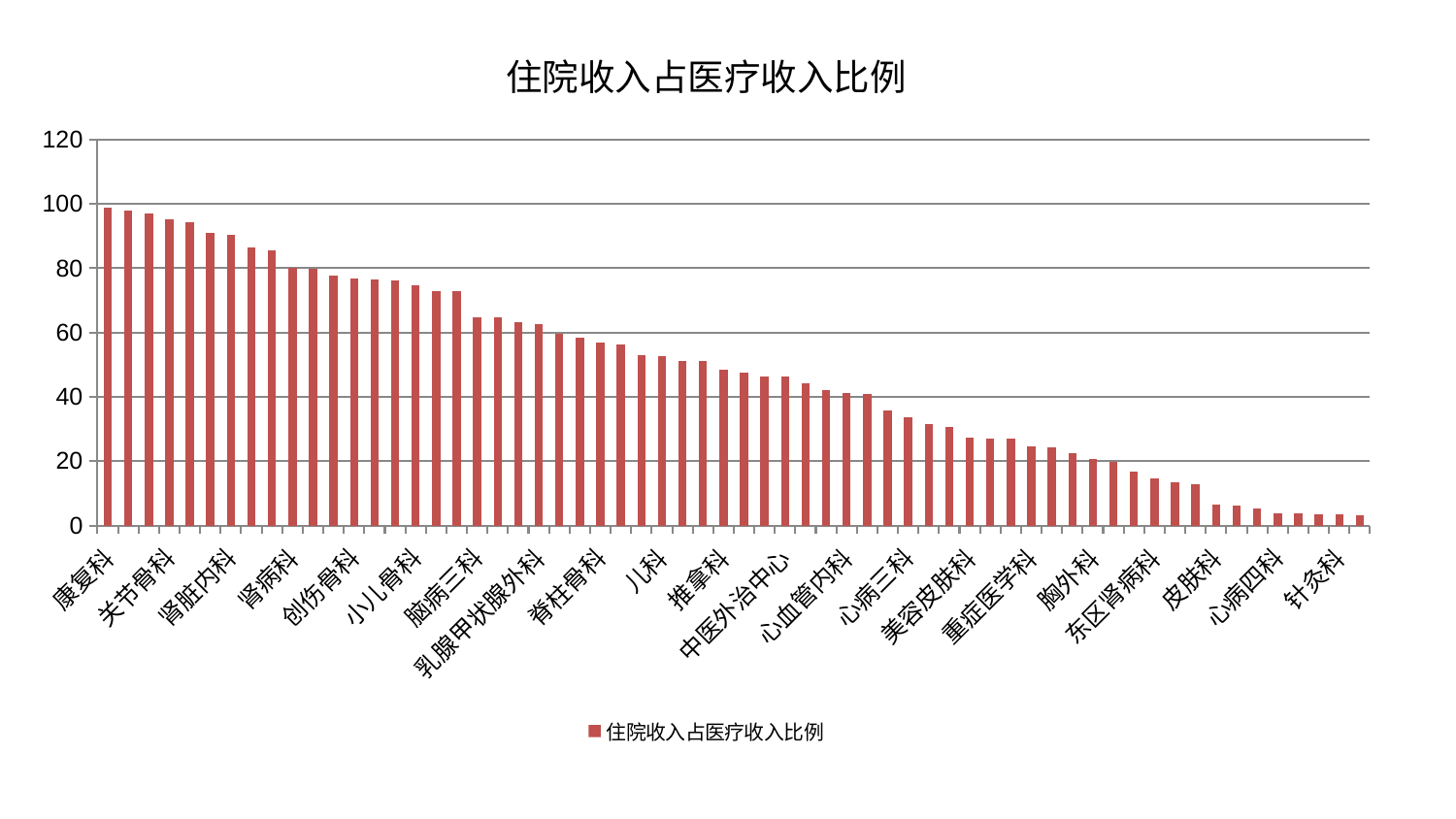

### Chart: 住院收入占医疗收入比例

| Category | 住院收入占医疗收入比例 |
|---|---|
| 康复科 | 98.85368701077184 |
| 神经内科 | 97.93963178770979 |
| 肿瘤内科 | 97.09257230150203 |
| 关节骨科 | 95.19767216692854 |
| 东区重症医学科 | 94.17561774629294 |
| 耳鼻喉科 | 91.02145656128997 |
| 肾脏内科 | 90.49019805109441 |
| 综合内科 | 86.62057628048754 |
| 西区重症医学科 | 85.65055675359594 |
| 肾病科 | 79.98691052334401 |
| 身心医学科 | 79.76009211396047 |
| 血液科 | 77.77390419228192 |
| 创伤骨科 | 76.83491060406047 |
| 妇科妇二科合并 | 76.49158490028405 |
| 周围血管科 | 76.19490765233365 |
| 小儿骨科 | 74.74031552455904 |
| 治未病中心 | 72.81607011138598 |
| 眼科 | 72.74897457798752 |
| 脑病三科 | 64.75077461574136 |
| 神经外科 | 64.60206713539252 |
| 普通外科 | 63.28679191069746 |
| 乳腺甲状腺外科 | 62.73437061091363 |
| 脑病二科 | 59.62689869702169 |
| 泌尿外科 | 58.48318675867754 |
| 脊柱骨科 | 56.965478119658485 |
| 心病二科 | 56.32377981761483 |
| 肝病科 | 52.88508339575675 |
| 儿科 | 52.64688960445427 |
| 脑病一科 | 51.12876595168614 |
| 口腔科 | 51.11327339280316 |
| 推拿科 | 48.50915884796638 |
| 老年医学科 | 47.6603682689674 |
| 消化内科 | 46.41453224537189 |
| 中医外治中心 | 46.234347572440136 |
| 医院 | 44.254152606815666 |
| 内分泌科 | 42.208691508396726 |
| 心血管内科 | 41.14797043989784 |
| 呼吸内科 | 40.85078903359975 |
| 骨科 | 35.85667807879389 |
| 心病三科 | 33.72835465477668 |
| 中医经典科 | 31.470029215688044 |
| 微创骨科 | 30.74170099860747 |
| 美容皮肤科 | 27.456478618336135 |
| 肛肠科 | 26.94738919188959 |
| 运动损伤骨科 | 26.886246048933238 |
| 重症医学科 | 24.515145042517617 |
| 风湿病科 | 24.171941906297747 |
| 产科 | 22.56894440235666 |
| 胸外科 | 20.69918259947756 |
| 小儿推拿科 | 19.85200406476453 |
| 心病一科 | 16.779066875171434 |
| 东区肾病科 | 14.711322533578763 |
| 显微骨科 | 13.487389939373728 |
| 男科 | 12.698028034162622 |
| 皮肤科 | 6.415584752655423 |
| 妇科 | 6.0447506114602145 |
| 妇二科 | 5.141853950560371 |
| 心病四科 | 3.8707918745096492 |
| 脾胃科消化科合并 | 3.8075107785059847 |
| 脾胃病科 | 3.380928997187471 |
| 针灸科 | 3.379361467464559 |
| 肝胆外科 | 3.1140859909384977 |
267